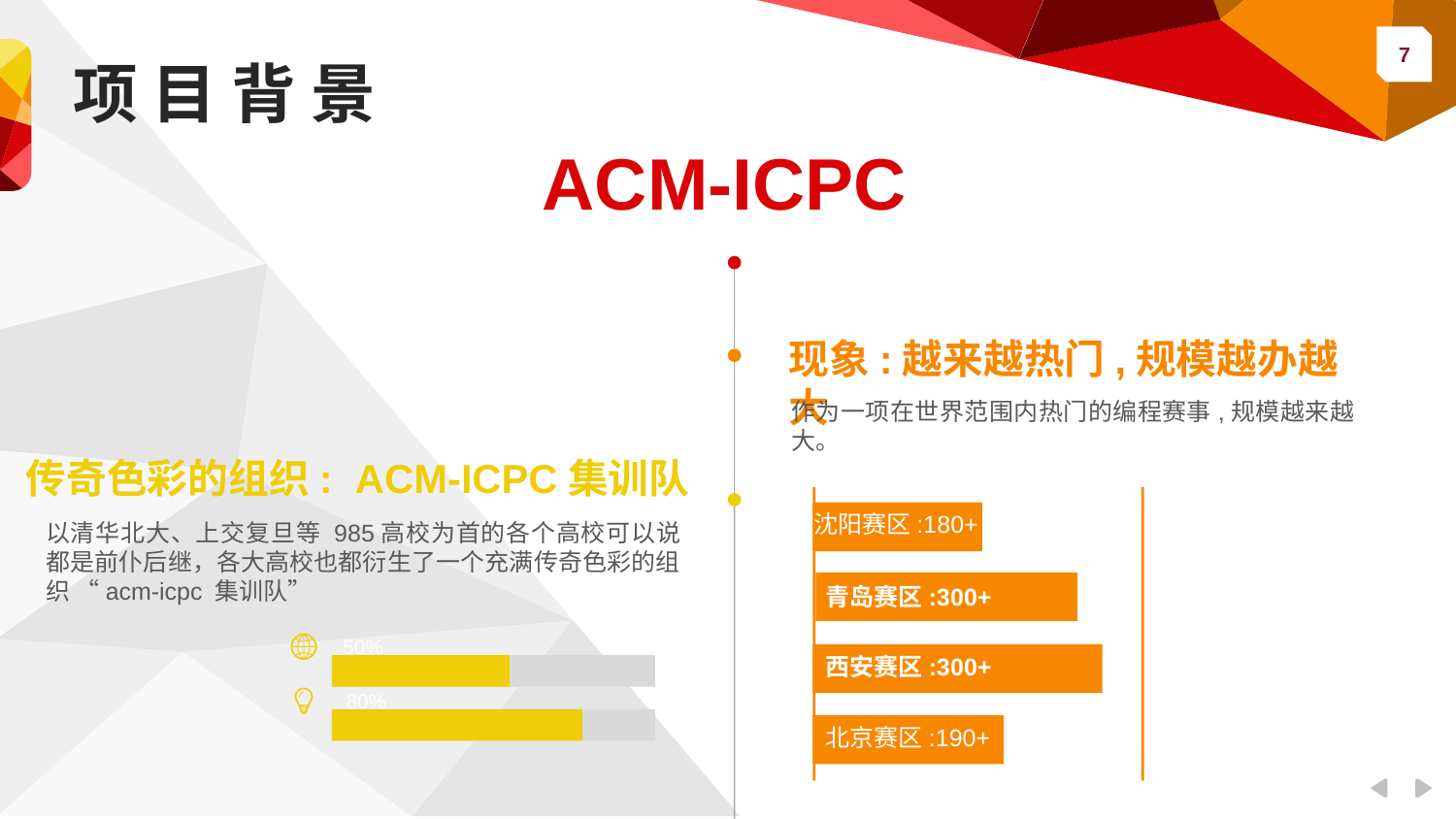

项 目 背 景
ACM-ICPC

现象:越来越热门,规模越办越大
作为一项在世界范围内热门的编程赛事,规模越来越大。

传奇色彩的组织:  ACM-ICPC集训队
以清华北大、上交复旦等 985高校为首的各个高校可以说都是前仆后继，各大高校也都衍生了一个充满传奇色彩的组织 “acm-icpc 集训队”

沈阳赛区:180+

青岛赛区:300+
西安赛区:300+

北京赛区:190+

50%

80%